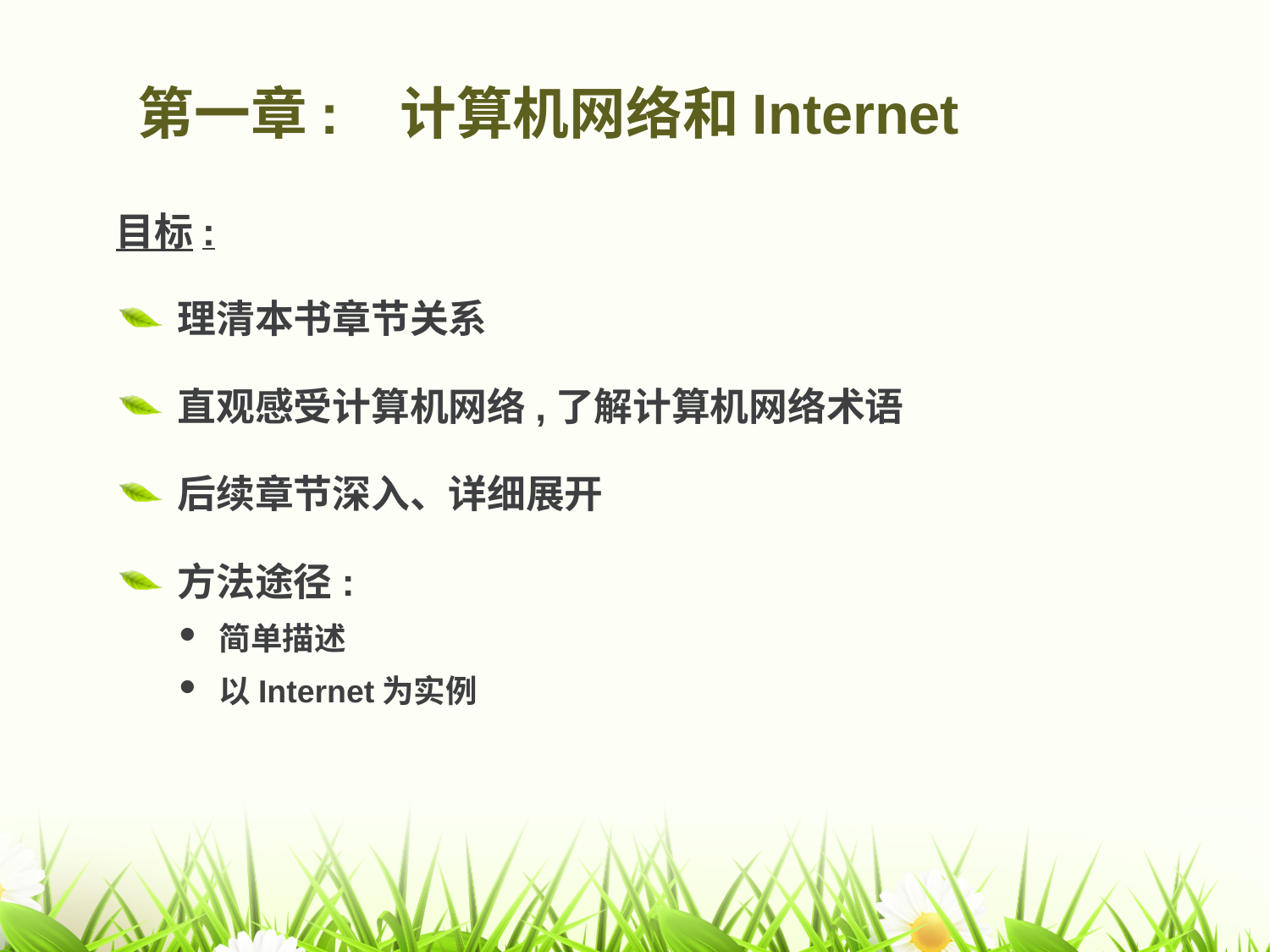

# 第一章:   计算机网络和Internet
目标:
理清本书章节关系
直观感受计算机网络,了解计算机网络术语
后续章节深入、详细展开
方法途径:
简单描述
以Internet为实例